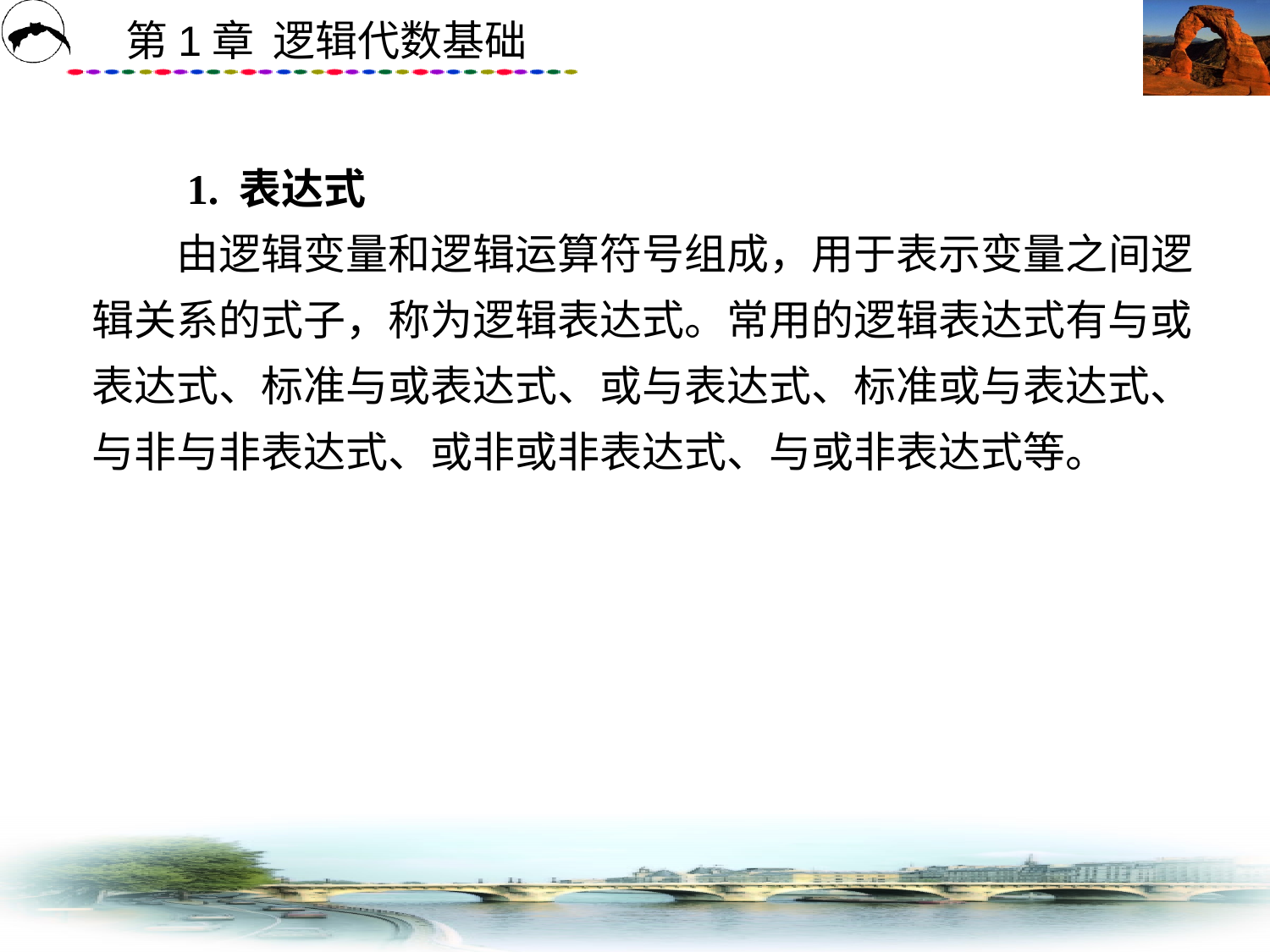

# 1. 表达式 　　由逻辑变量和逻辑运算符号组成，用于表示变量之间逻辑关系的式子，称为逻辑表达式。常用的逻辑表达式有与或表达式、标准与或表达式、或与表达式、标准或与表达式、与非与非表达式、或非或非表达式、与或非表达式等。